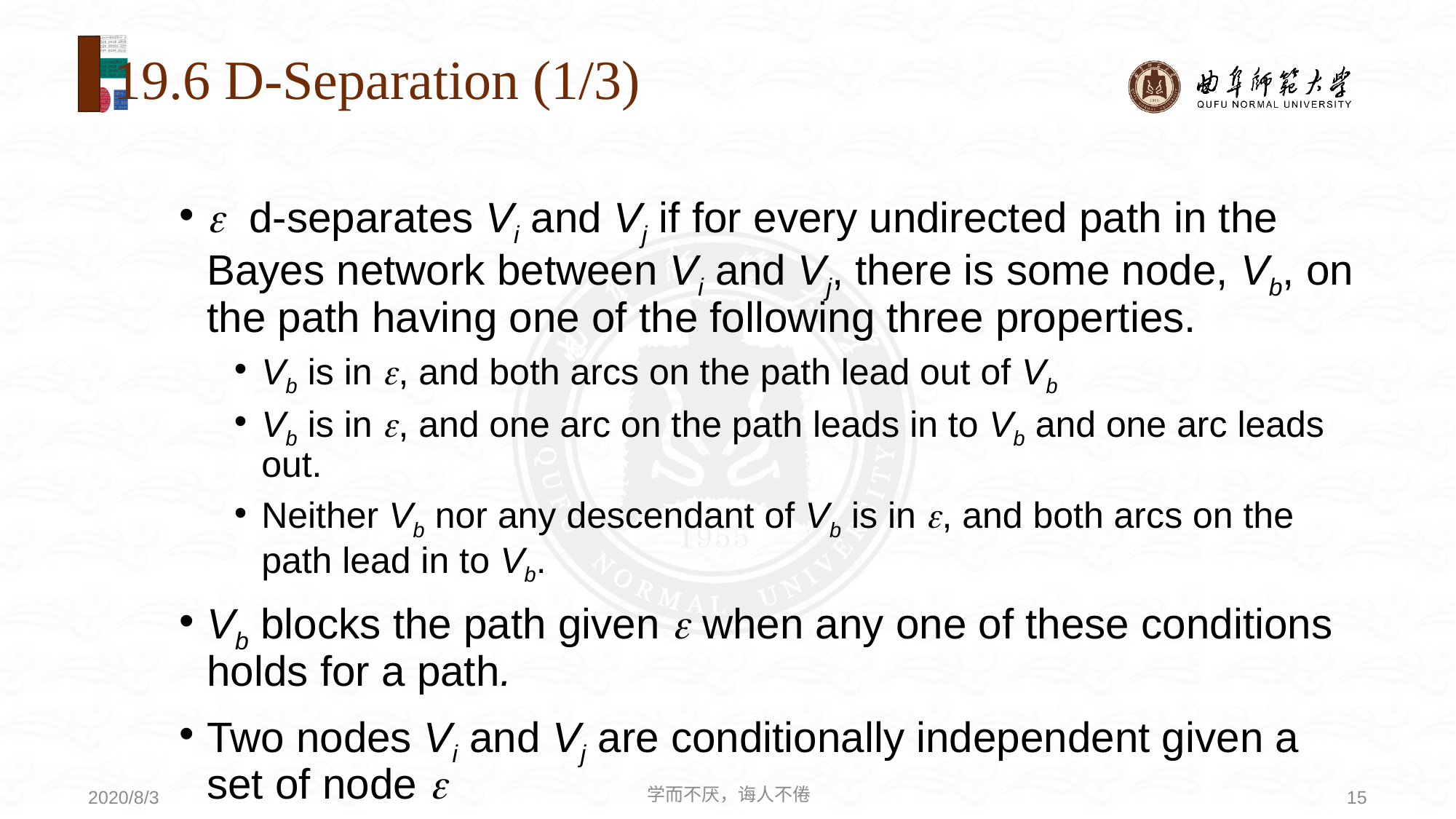

# 19.6 D-Separation (1/3)
ε  d-separates Vi and Vj if for every undirected path in the Bayes network between Vi and Vj, there is some node, Vb, on the path having one of the following three properties.
Vb is in ε, and both arcs on the path lead out of Vb
Vb is in ε, and one arc on the path leads in to Vb and one arc leads out.
Neither Vb nor any descendant of Vb is in ε, and both arcs on the path lead in to Vb.
Vb blocks the path given ε when any one of these conditions holds for a path.
Two nodes Vi and Vj are conditionally independent given a set of node ε
学而不厌，诲人不倦
15
2020/8/3